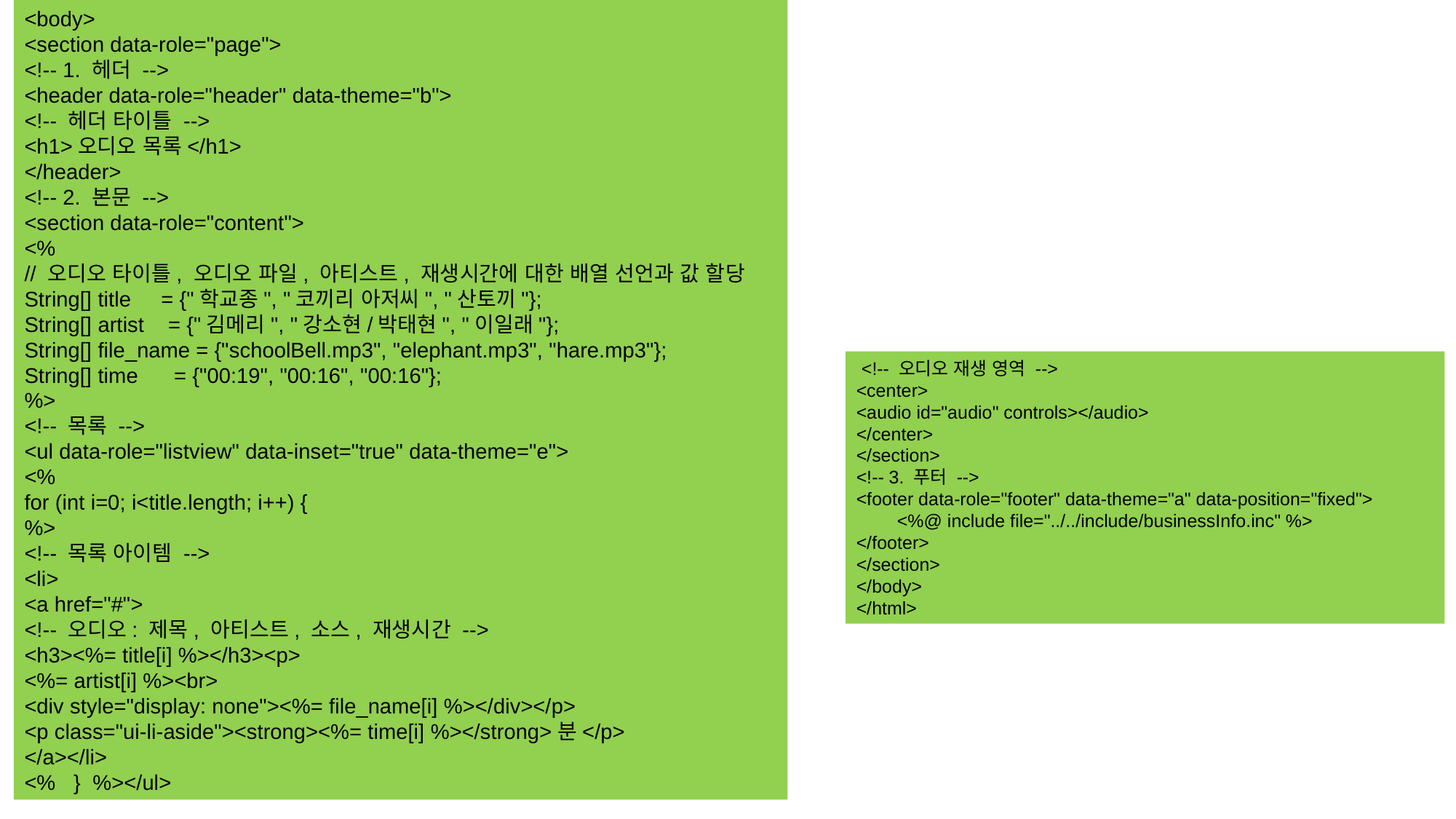

<body>
<section data-role="page">
<!-- 1. 헤더 -->
<header data-role="header" data-theme="b">
<!-- 헤더 타이틀 -->
<h1>오디오 목록</h1>
</header>
<!-- 2. 본문 -->
<section data-role="content">
<%
// 오디오 타이틀, 오디오 파일, 아티스트, 재생시간에 대한 배열 선언과 값 할당
String[] title     = {"학교종", "코끼리 아저씨", "산토끼"};
String[] artist    = {"김메리", "강소현/박태현", "이일래"};
String[] file_name = {"schoolBell.mp3", "elephant.mp3", "hare.mp3"};
String[] time      = {"00:19", "00:16", "00:16"};
%>
<!-- 목록 -->
<ul data-role="listview" data-inset="true" data-theme="e">
<%
for (int i=0; i<title.length; i++) {
%>
<!-- 목록 아이템 -->
<li>
<a href="#">
<!-- 오디오: 제목, 아티스트, 소스, 재생시간 -->
<h3><%= title[i] %></h3><p>
<%= artist[i] %><br>
<div style="display: none"><%= file_name[i] %></div></p>
<p class="ui-li-aside"><strong><%= time[i] %></strong>분</p>
</a></li>
<%   }  %></ul>
 <!-- 오디오 재생 영역 -->
<center>
<audio id="audio" controls></audio>
</center>
</section>
<!-- 3. 푸터 -->
<footer data-role="footer" data-theme="a" data-position="fixed">
        <%@ include file="../../include/businessInfo.inc" %>
</footer>
</section>
</body>
</html>